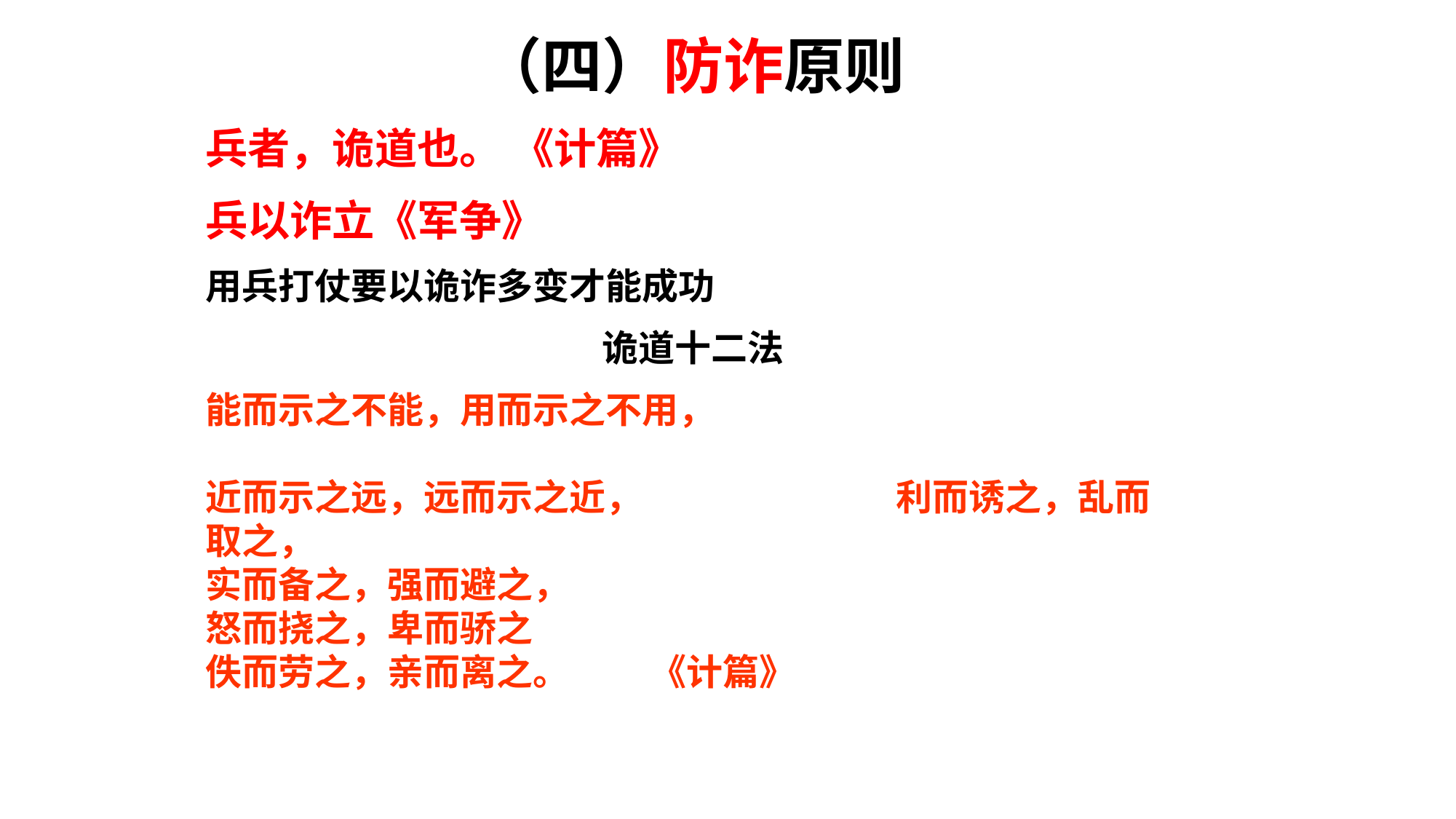

（四）防诈原则
兵者，诡道也。 《计篇》
兵以诈立《军争》
用兵打仗要以诡诈多变才能成功
诡道十二法
能而示之不能，用而示之不用，
近而示之远，远而示之近，                               利而诱之，乱而取之，
实而备之，强而避之，
怒而挠之，卑而骄之
佚而劳之，亲而离之。   	 《计篇》